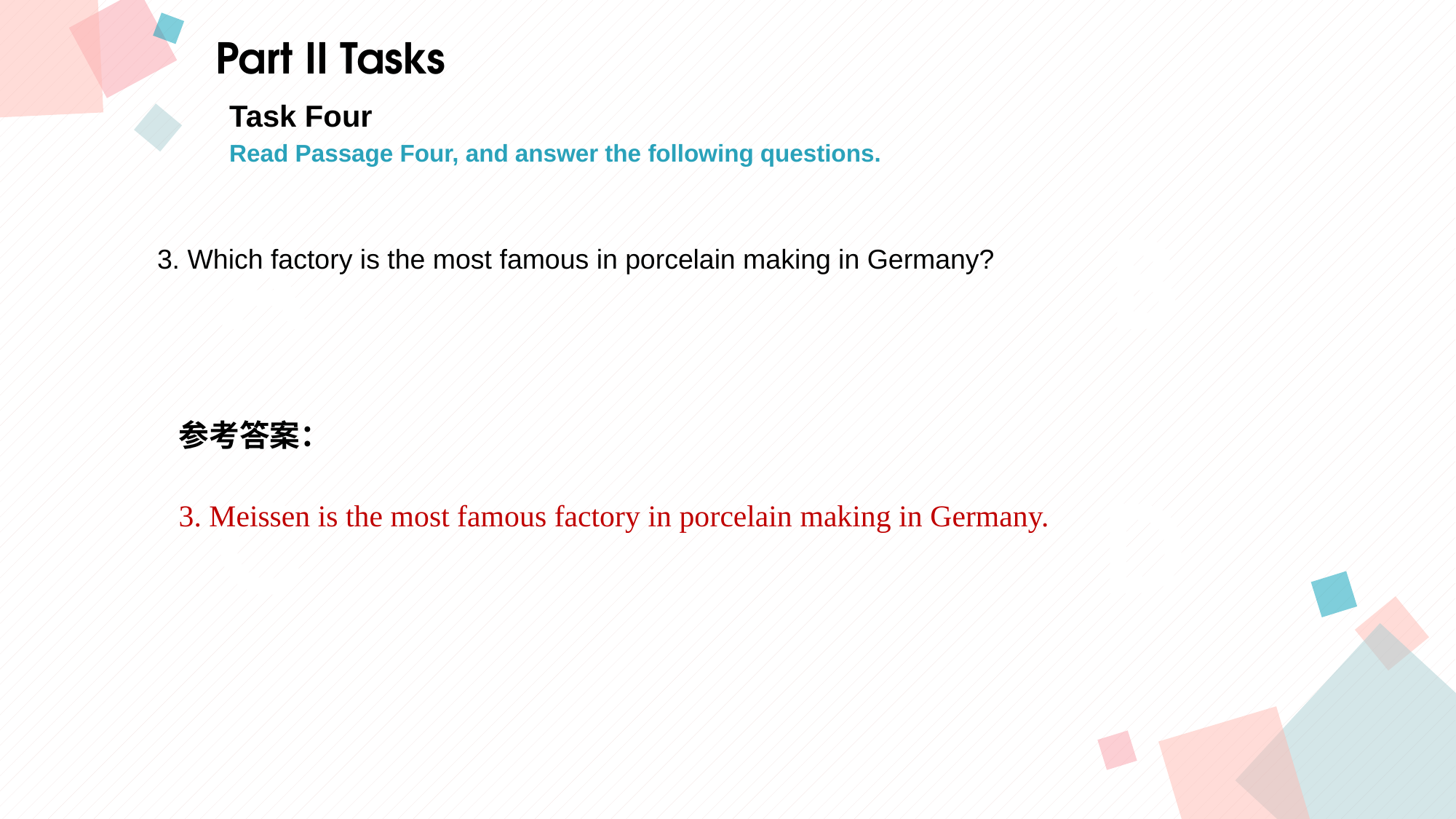

Part II Tasks
Task Four
Read Passage Four, and answer the following questions.
A
B
   3. Which factory is the most famous in porcelain making in Germany?
参考答案：

3. Meissen is the most famous factory in porcelain making in Germany.
C
D